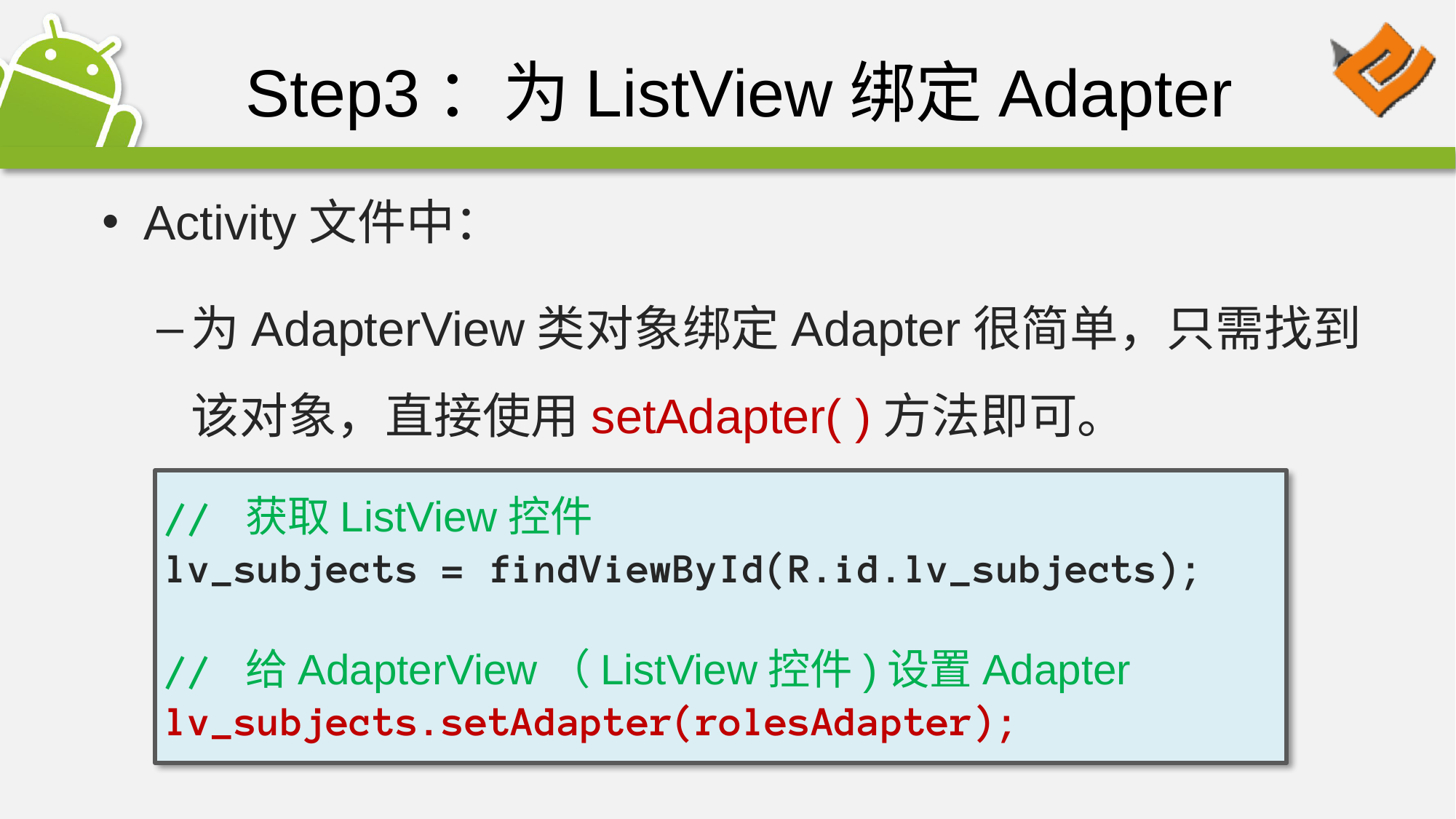

# Step3：为ListView绑定Adapter
Activity文件中：
为AdapterView类对象绑定Adapter很简单，只需找到该对象，直接使用setAdapter( )方法即可。
// 获取ListView控件
lv_subjects = findViewById(R.id.lv_subjects);
// 给AdapterView（ListView控件)设置Adapter
lv_subjects.setAdapter(rolesAdapter);